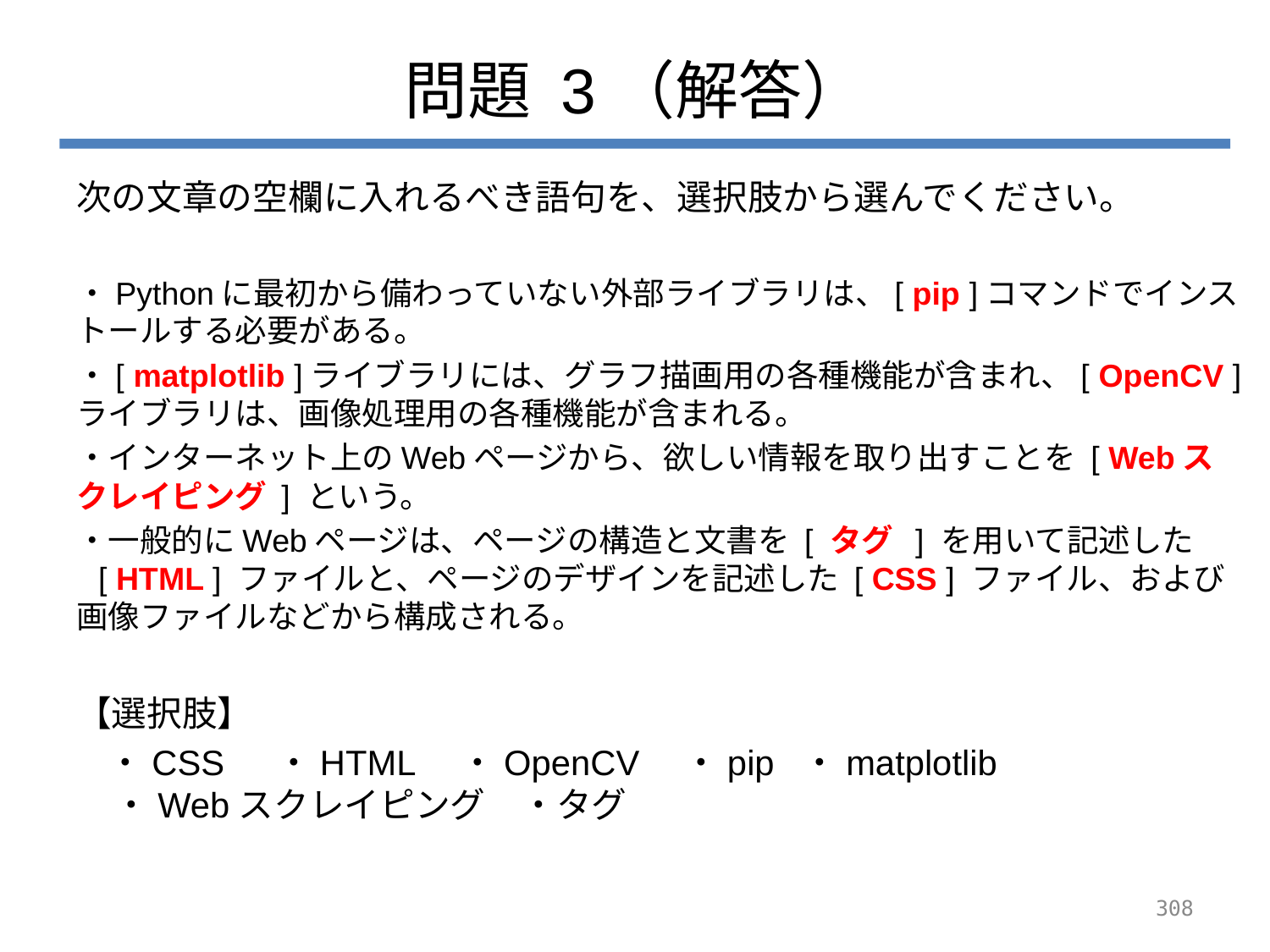

# 問題 3（解答）
次の文章の空欄に入れるべき語句を、選択肢から選んでください。

・Pythonに最初から備わっていない外部ライブラリは、[ pip ]コマンドでインストールする必要がある。
・[ matplotlib ]ライブラリには、グラフ描画用の各種機能が含まれ、[ OpenCV ]ライブラリは、画像処理用の各種機能が含まれる。
・インターネット上のWebページから、欲しい情報を取り出すことを [ Webスクレイピング ] という。
・一般的にWebページは、ページの構造と文書を [ タグ  ] を用いて記述した
  [ HTML ] ファイルと、ページのデザインを記述した [ CSS ] ファイル、および画像ファイルなどから構成される。

【選択肢】
   ・CSS　 ・HTML　・OpenCV　・pip  ・matplotlib
   ・Webスクレイピング　・タグ
308